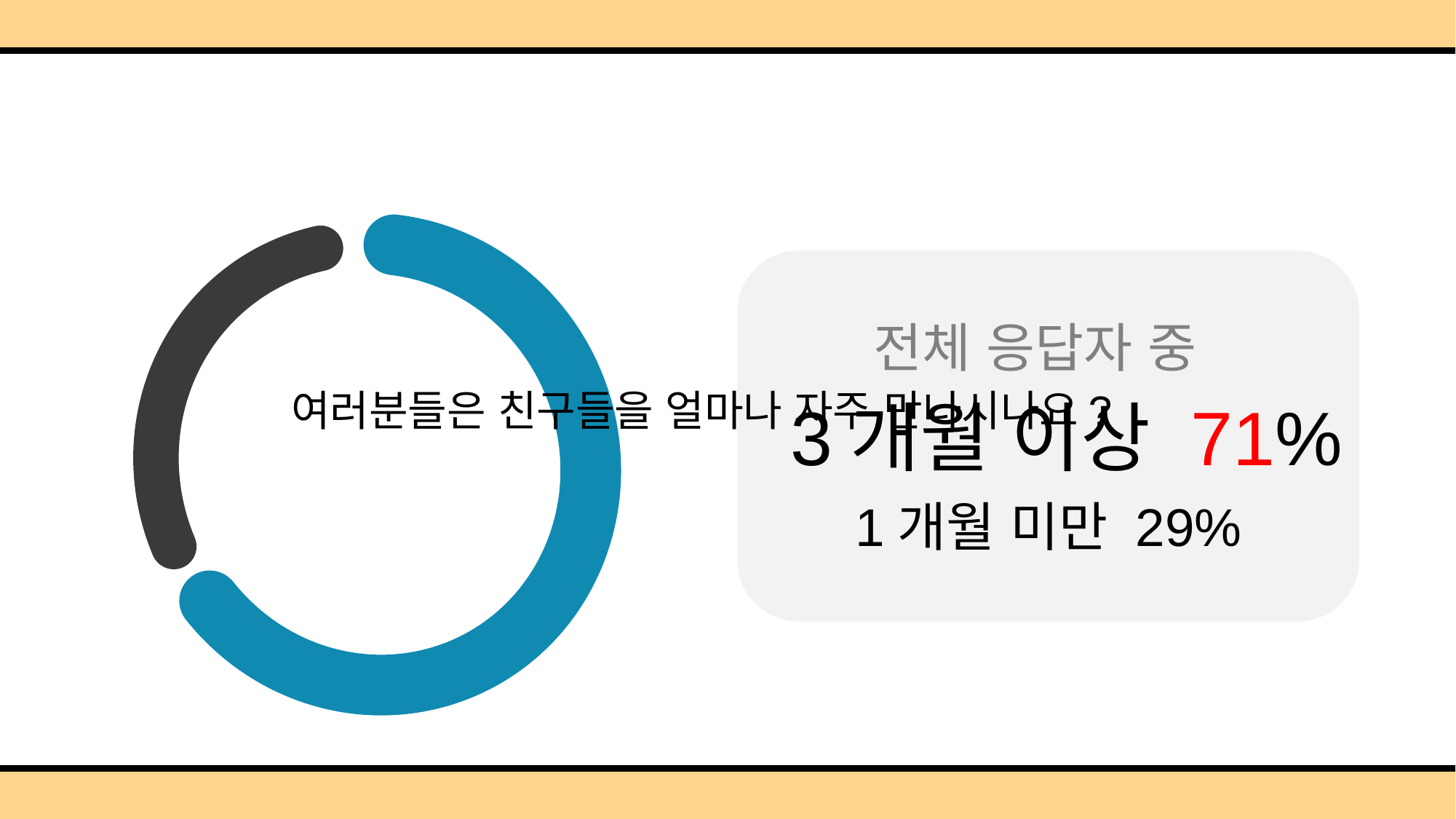

#

전체 응답자 중
3개월 이상 71%
1개월 미만 29%
여러분들은 친구들을 얼마나 자주 만나시나요?